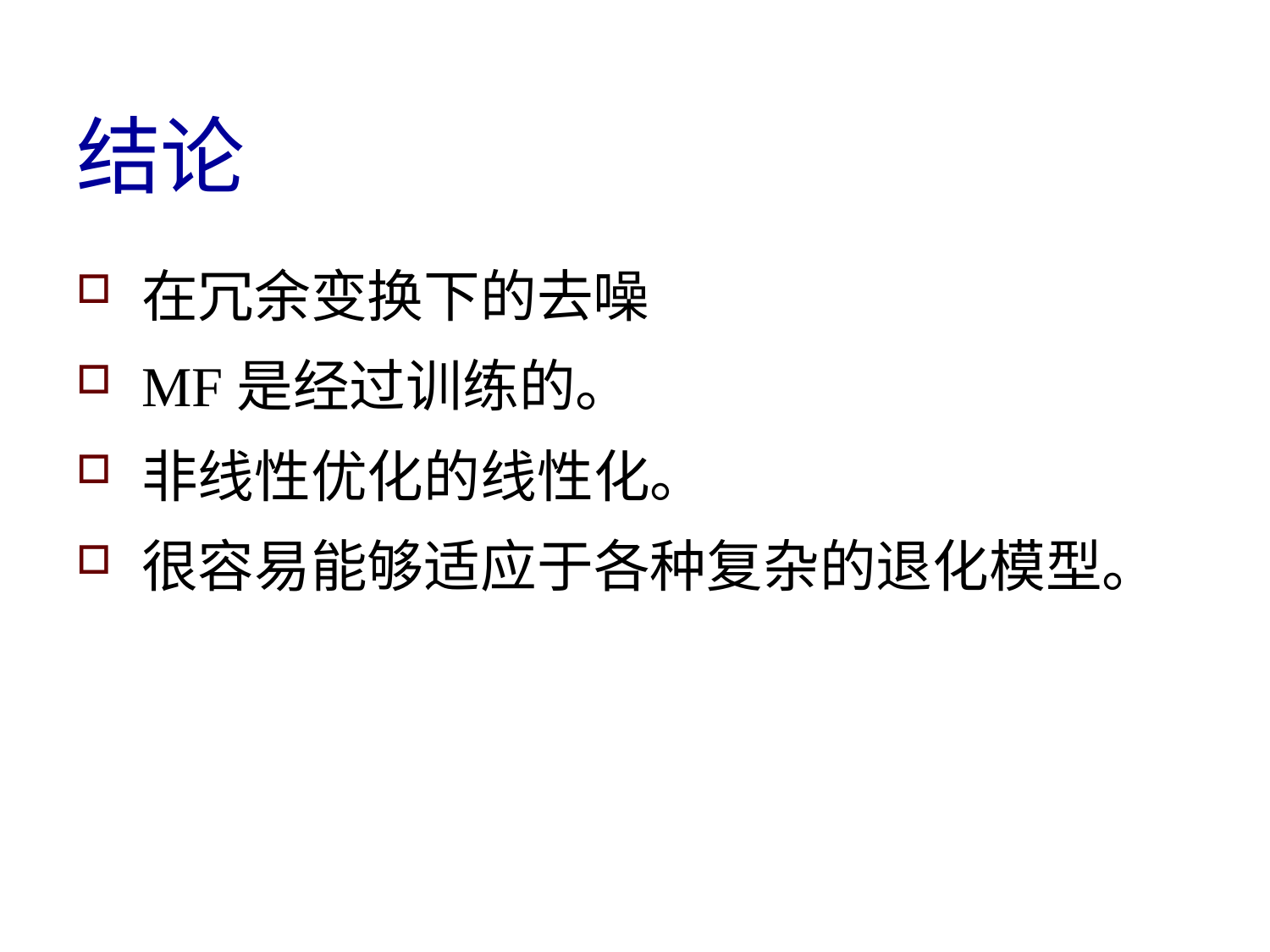

# 结论
在冗余变换下的去噪
MF是经过训练的。
非线性优化的线性化。
很容易能够适应于各种复杂的退化模型。